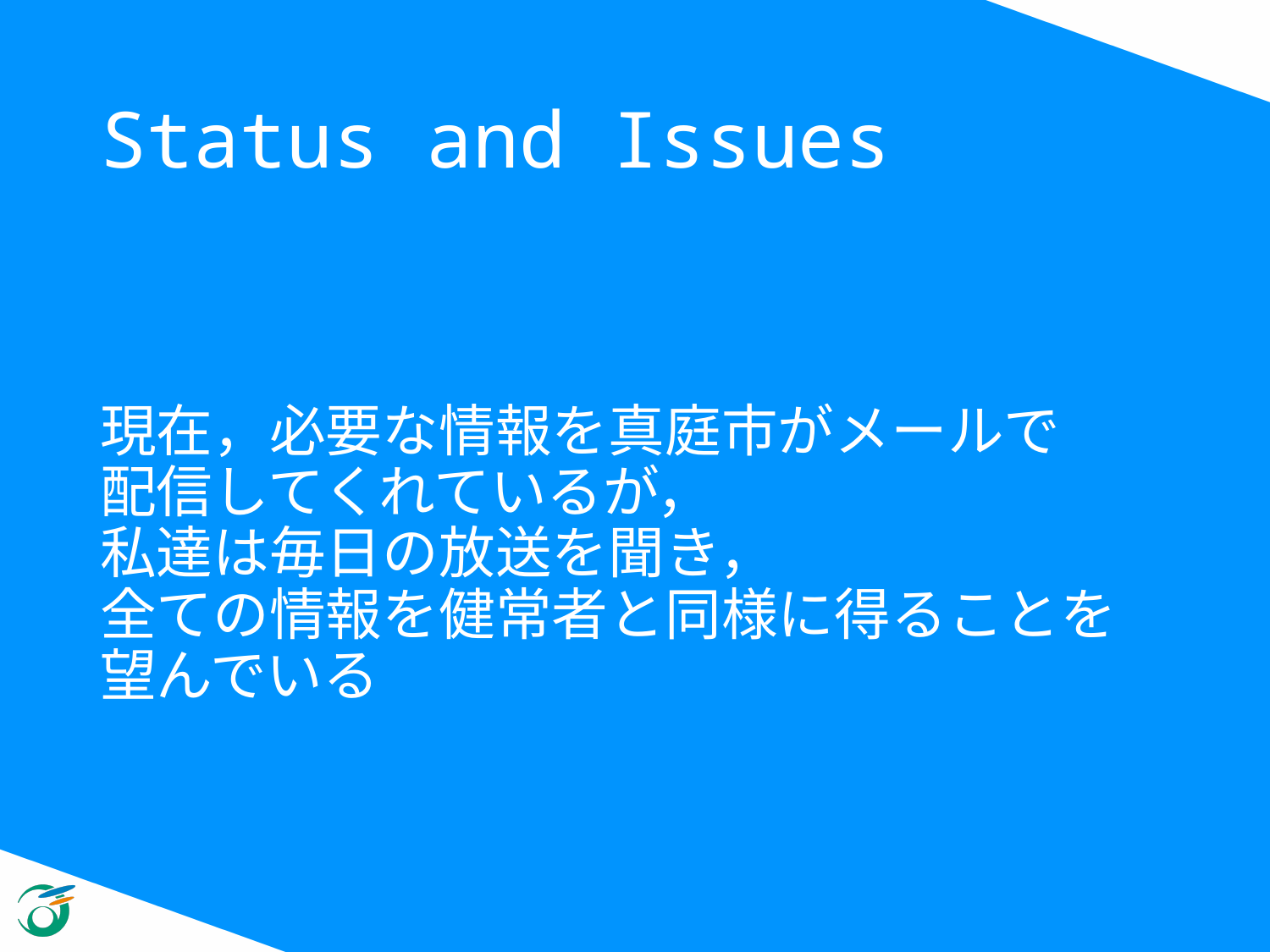

# Status and Issues
現在，必要な情報を真庭市がメールで
配信してくれているが，
私達は毎日の放送を聞き，
全ての情報を健常者と同様に得ることを
望んでいる